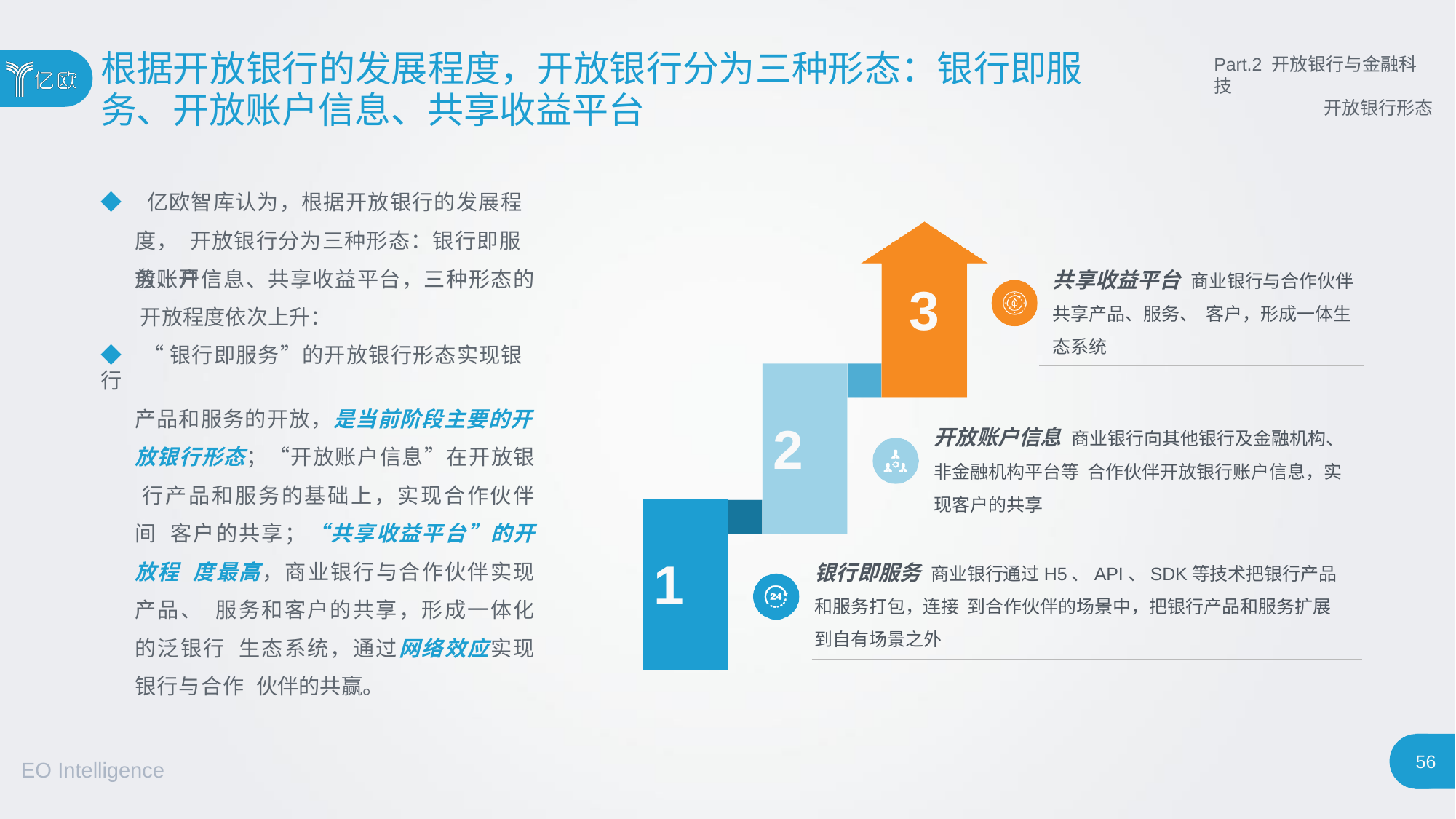

# 根据开放银行的发展程度，开放银行分为三种形态：银行即服
务、开放账户信息、共享收益平台
Part.2 开放银行与金融科技
开放银行形态

◆ 亿欧智库认为，根据开放银行的发展程度，  开放银行分为三种形态：银行即服务、开

放账户信息、共享收益平台，三种形态的  开放程度依次上升：
◆ “银行即服务”的开放银行形态实现银行
产品和服务的开放，是当前阶段主要的开
放银行形态；“开放账户信息”在开放银  行产品和服务的基础上，实现合作伙伴间  客户的共享；“共享收益平台”的开放程  度最高，商业银行与合作伙伴实现产品、  服务和客户的共享，形成一体化的泛银行  生态系统，通过网络效应实现银行与合作  伙伴的共赢。
共享收益平台  商业银行与合作伙伴共享产品、服务、  客户，形成一体生态系统
3

开放账户信息  商业银行向其他银行及金融机构、非金融机构平台等  合作伙伴开放银行账户信息，实现客户的共享
2

银行即服务  商业银行通过H5、API、SDK等技术把银行产品和服务打包，连接  到合作伙伴的场景中，把银行产品和服务扩展到自有场景之外
1

56
EO Intelligence